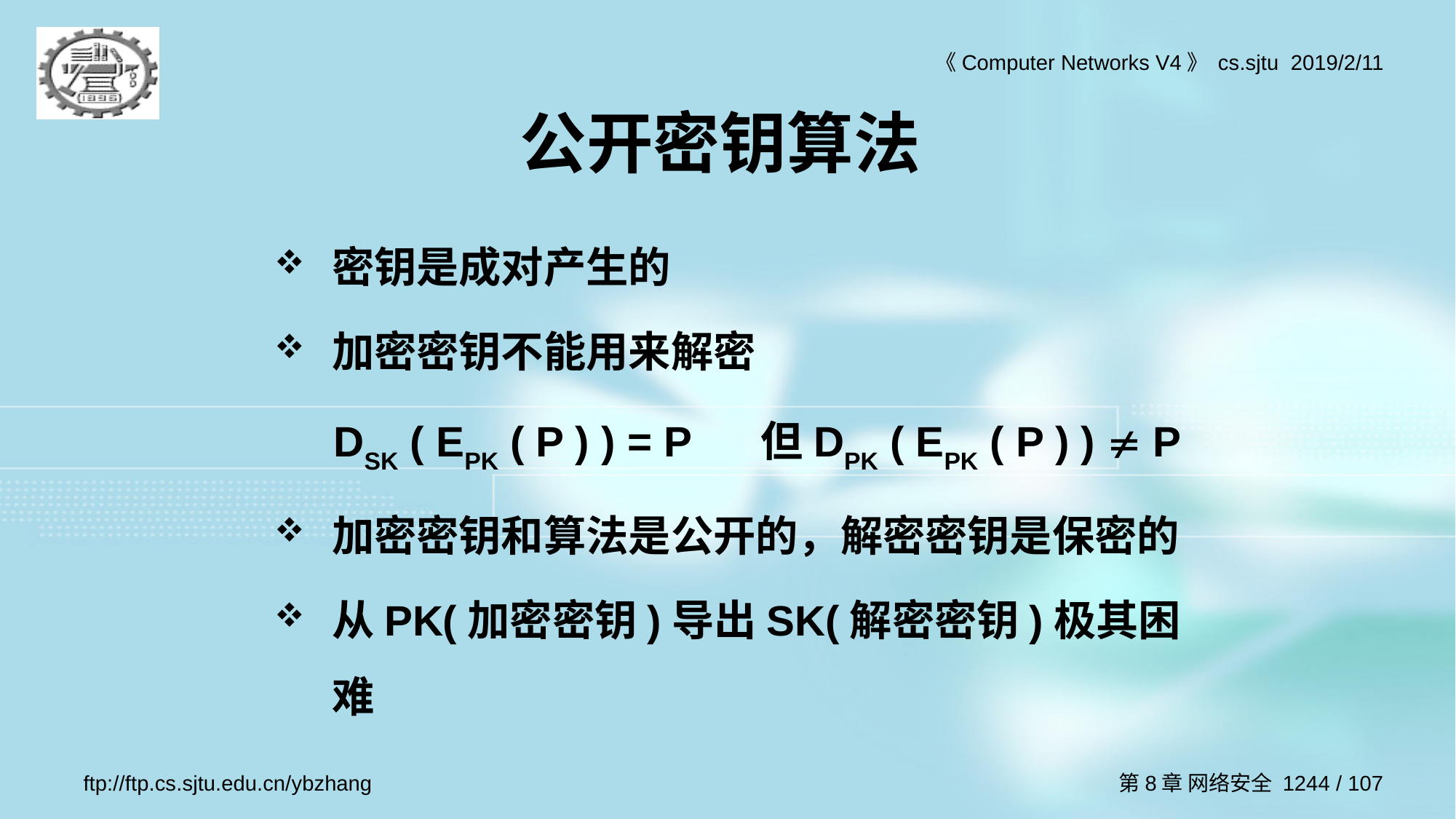

# 公开密钥算法
密钥是成对产生的
加密密钥不能用来解密
     DSK ( EPK ( P ) ) = P     但DPK ( EPK ( P ) ) ≠ P
加密密钥和算法是公开的，解密密钥是保密的
从PK(加密密钥)导出SK(解密密钥)极其困难